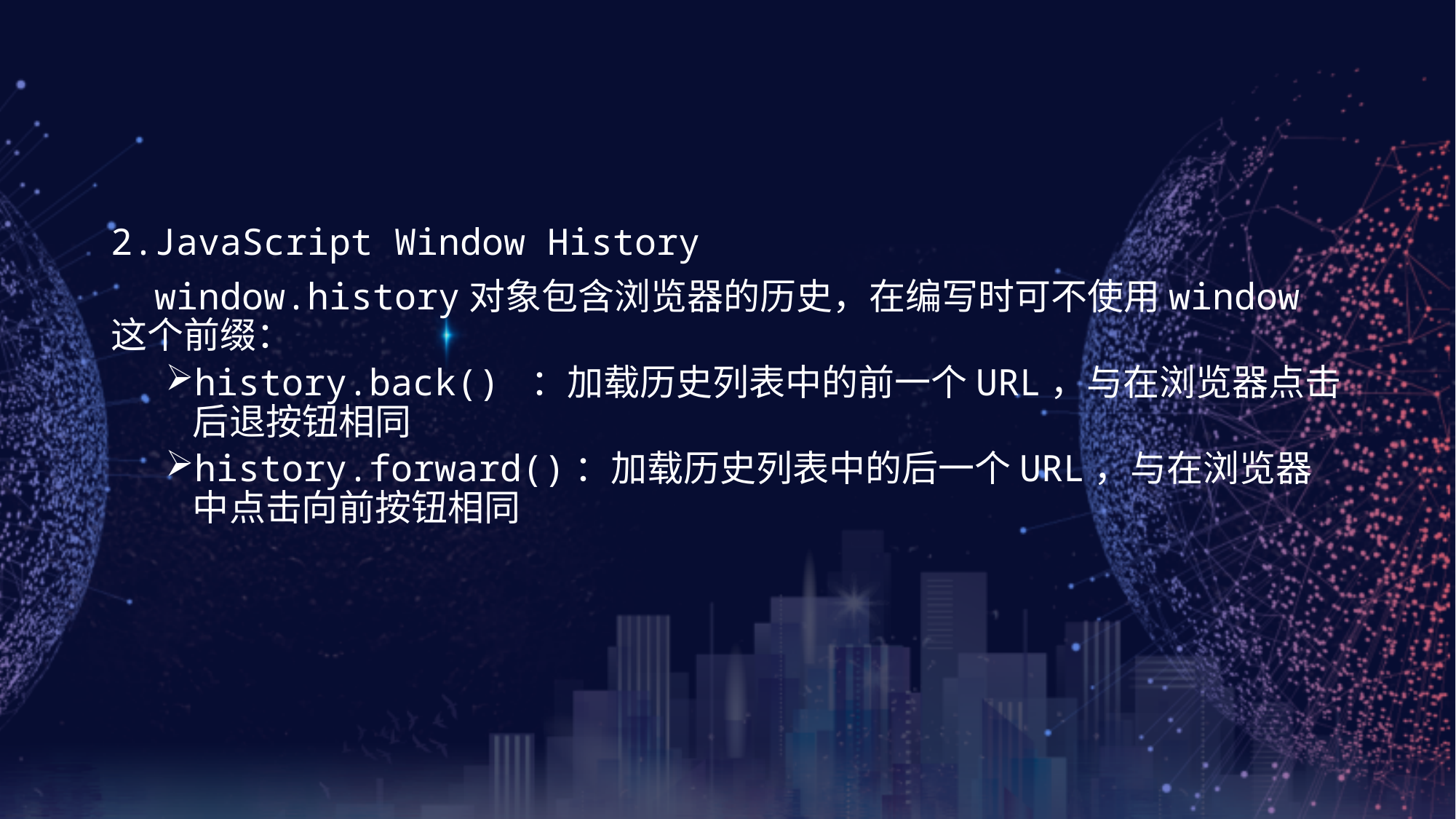

2.JavaScript Window History
  window.history对象包含浏览器的历史，在编写时可不使用window这个前缀：
history.back() ：加载历史列表中的前一个URL，与在浏览器点击后退按钮相同
history.forward()：加载历史列表中的后一个URL，与在浏览器中点击向前按钮相同